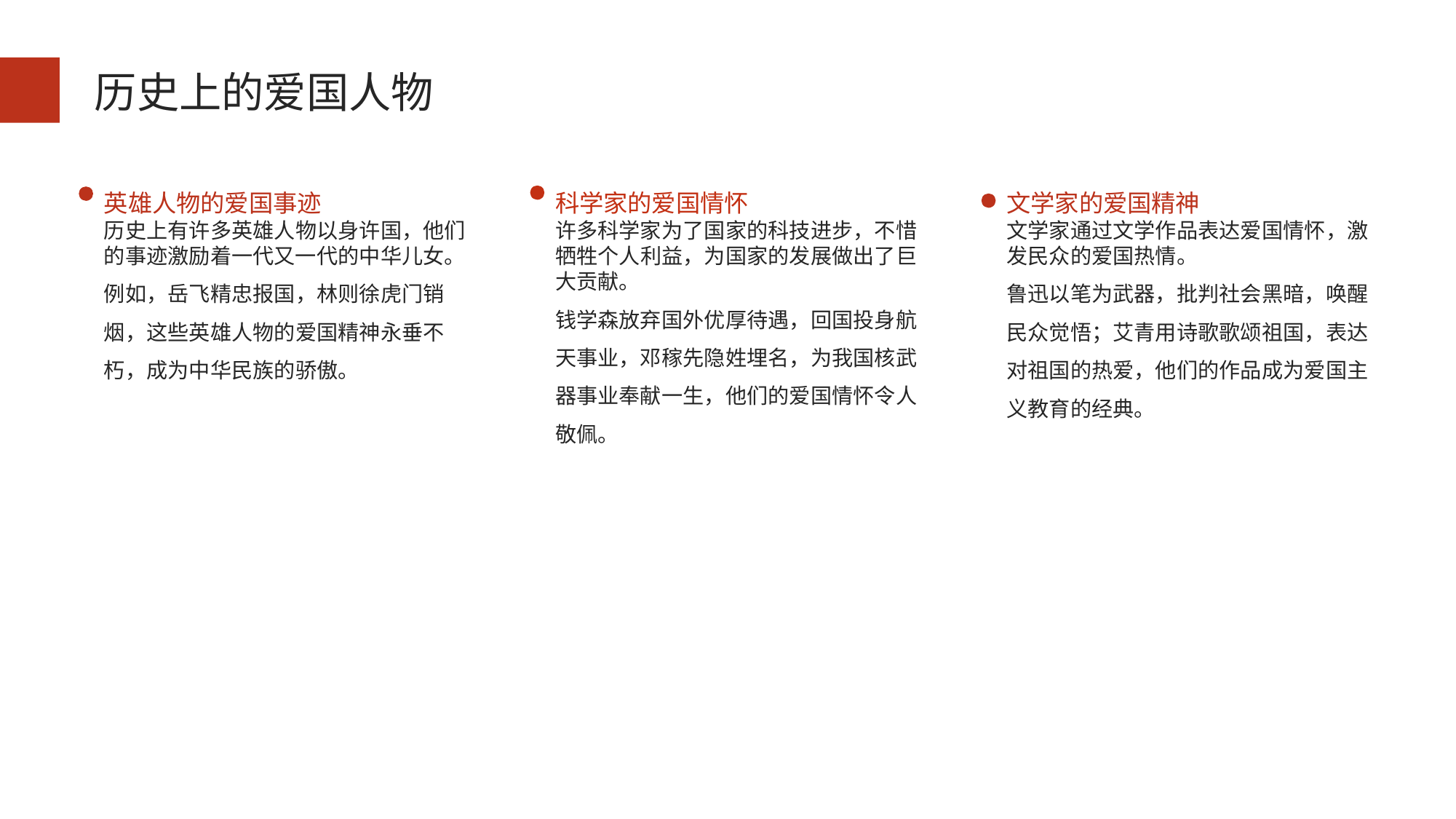

历史上的爱国人物
英雄人物的爱国事迹
科学家的爱国情怀
文学家的爱国精神

历史上有许多英雄人物以身许国，他们的事迹激励着一代又一代的中华儿女。
例如，岳飞精忠报国，林则徐虎门销烟，这些英雄人物的爱国精神永垂不朽，成为中华民族的骄傲。
许多科学家为了国家的科技进步，不惜牺牲个人利益，为国家的发展做出了巨大贡献。
钱学森放弃国外优厚待遇，回国投身航天事业，邓稼先隐姓埋名，为我国核武器事业奉献一生，他们的爱国情怀令人敬佩。
文学家通过文学作品表达爱国情怀，激发民众的爱国热情。
鲁迅以笔为武器，批判社会黑暗，唤醒民众觉悟；艾青用诗歌歌颂祖国，表达对祖国的热爱，他们的作品成为爱国主义教育的经典。